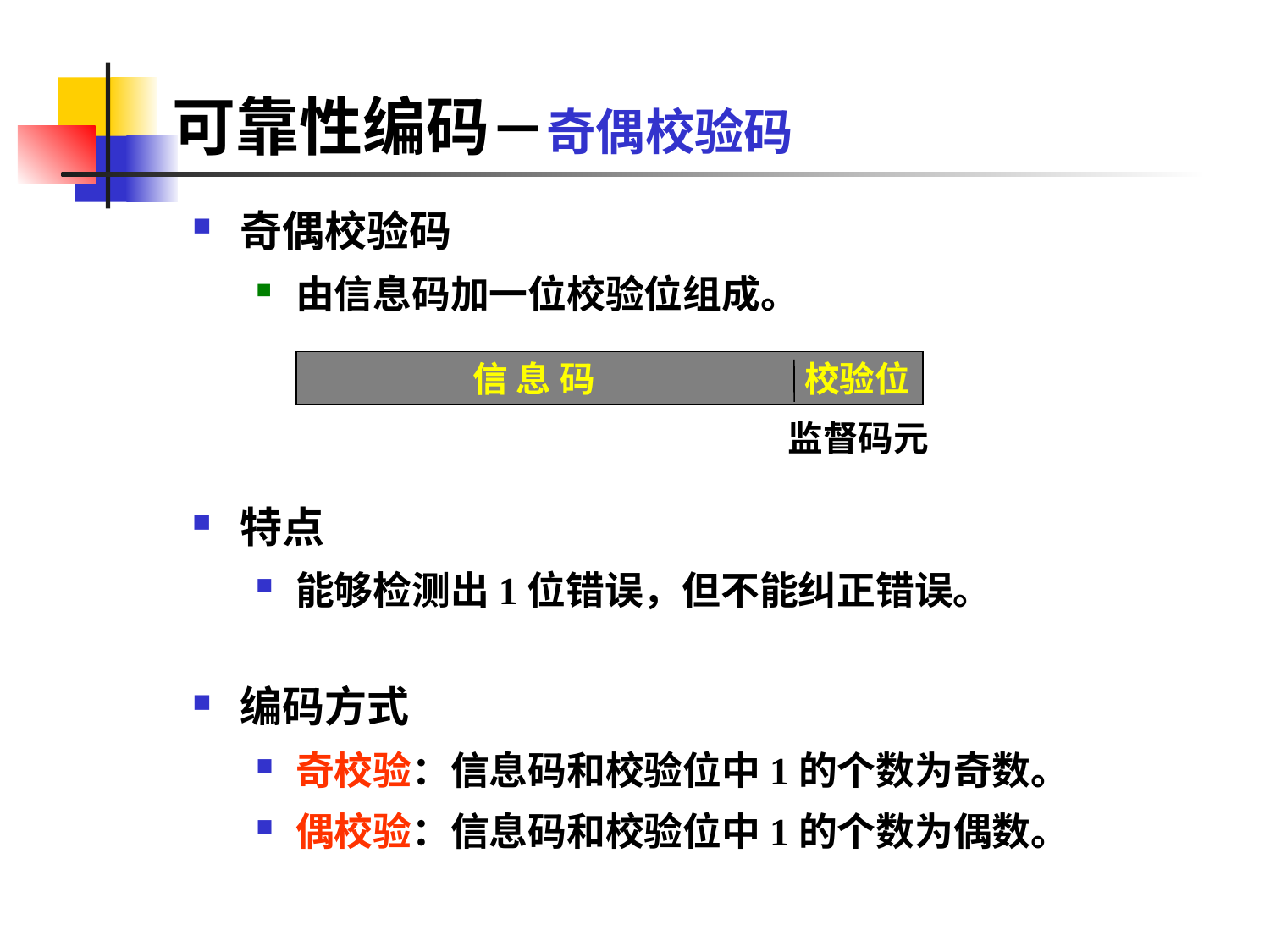

# 可靠性编码－奇偶校验码
奇偶校验码
由信息码加一位校验位组成。
 信 息 码                          校验位
监督码元

特点
能够检测出1位错误，但不能纠正错误。
编码方式
奇校验：信息码和校验位中1的个数为奇数。
偶校验：信息码和校验位中1的个数为偶数。